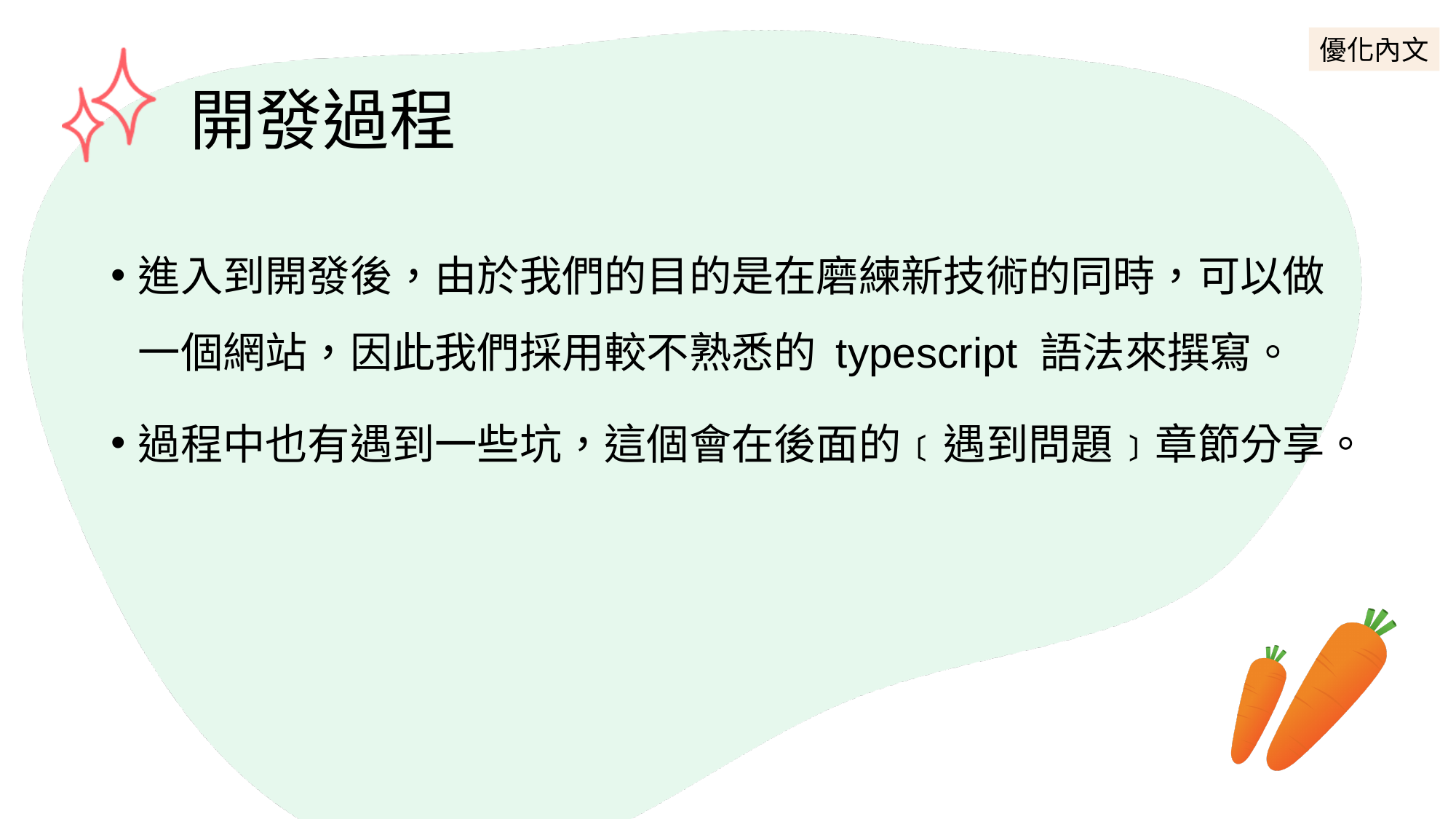

優化內文
# 開發過程
進入到開發後，由於我們的目的是在磨練新技術的同時，可以做一個網站，因此我們採用較不熟悉的 typescript 語法來撰寫。
過程中也有遇到一些坑，這個會在後面的﹝遇到問題﹞章節分享。